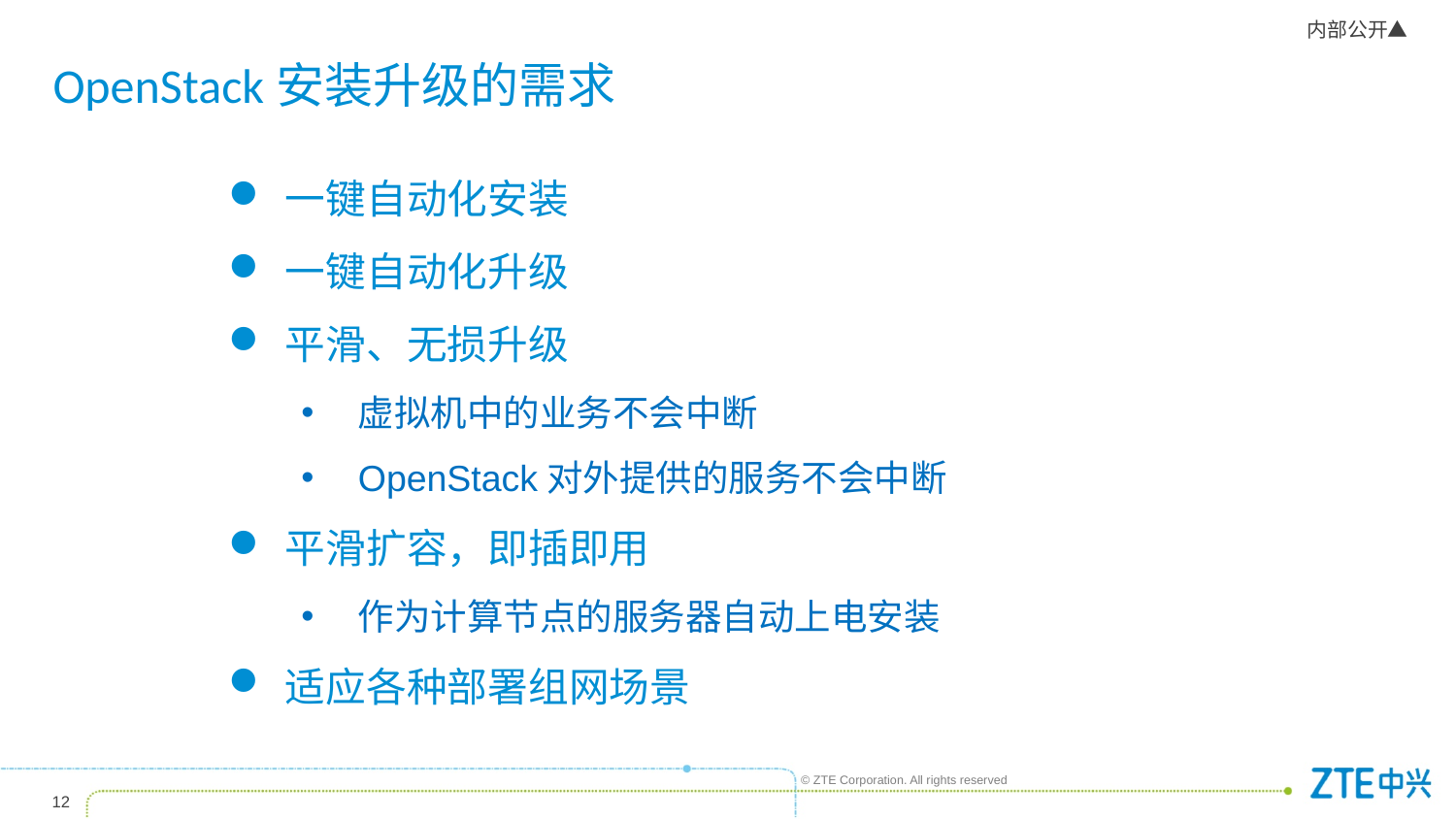

# OpenStack安装升级的需求
一键自动化安装
一键自动化升级
平滑、无损升级
虚拟机中的业务不会中断
OpenStack对外提供的服务不会中断
平滑扩容，即插即用
作为计算节点的服务器自动上电安装
适应各种部署组网场景